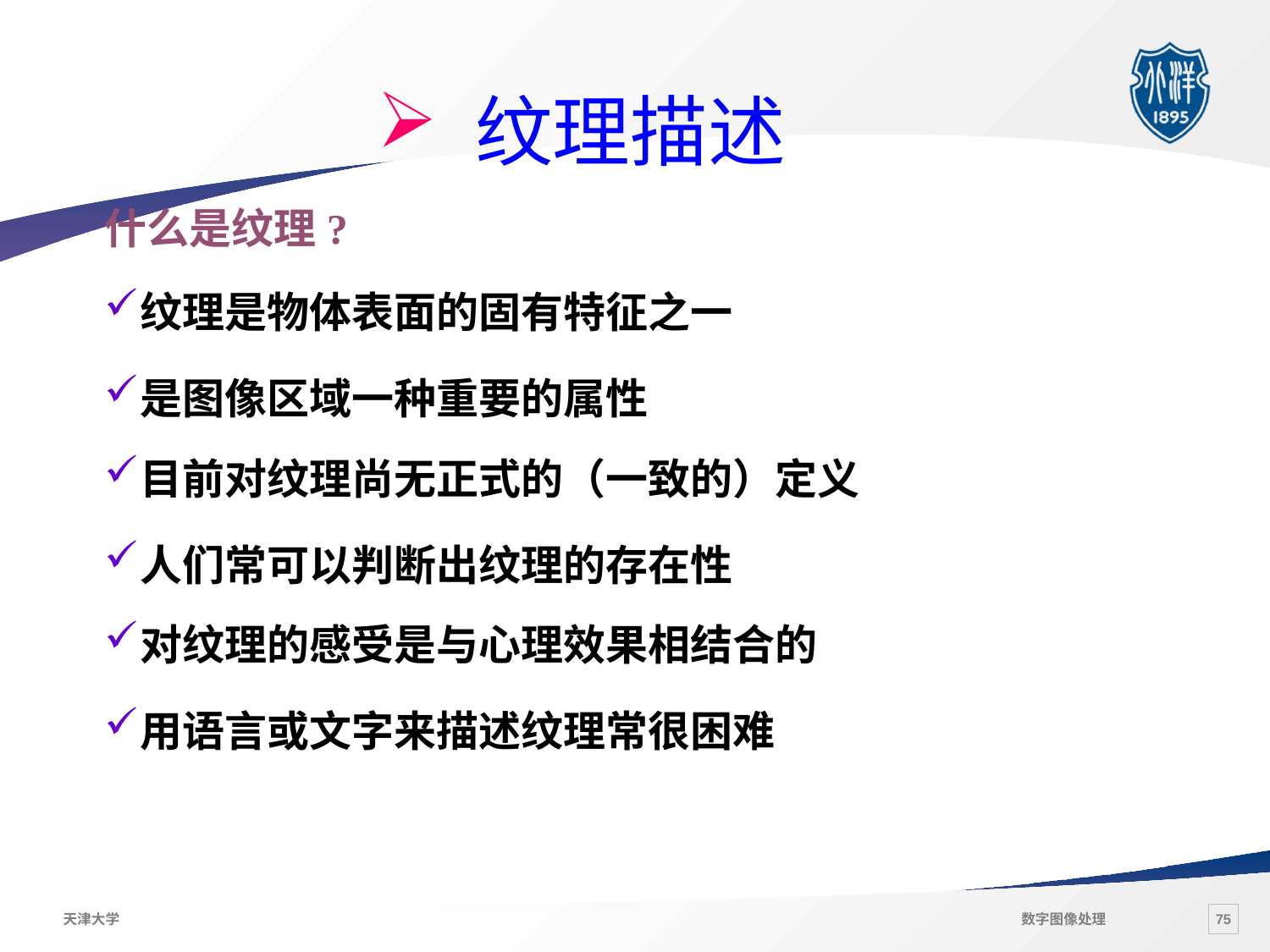

纹理描述
什么是纹理?

纹理是物体表面的固有特征之一

是图像区域一种重要的属性

目前对纹理尚无正式的（一致的）定义

人们常可以判断出纹理的存在性

对纹理的感受是与心理效果相结合的

用语言或文字来描述纹理常很困难